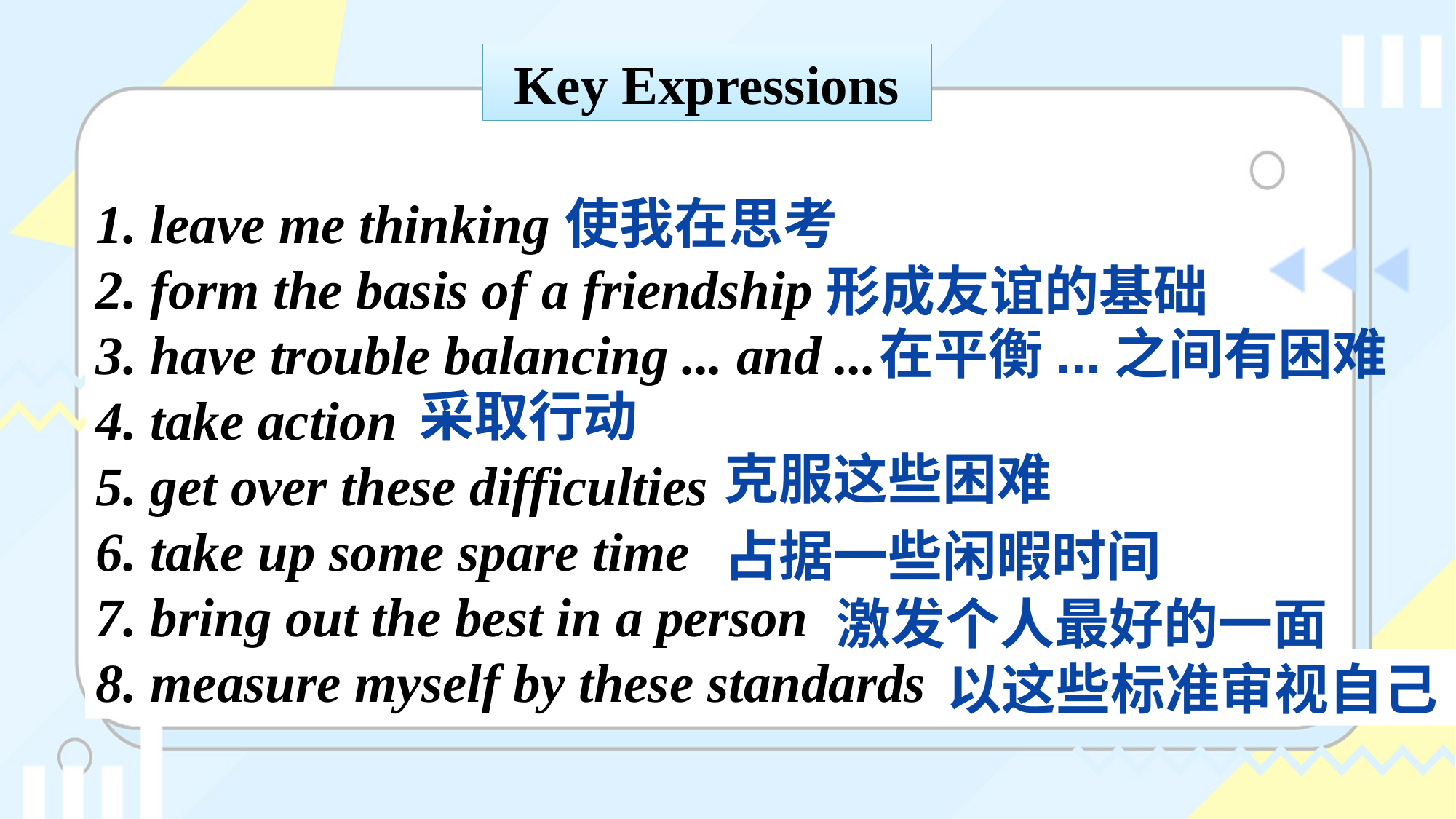

Key Expressions
1. leave me thinking
2. form the basis of a friendship
3. have trouble balancing ... and ...
4. take action
5. get over these difficulties
6. take up some spare time
7. bring out the best in a person
8. measure myself by these standards
使我在思考
形成友谊的基础
在平衡...之间有困难
采取行动
克服这些困难
占据一些闲暇时间
激发个人最好的一面
以这些标准审视自己